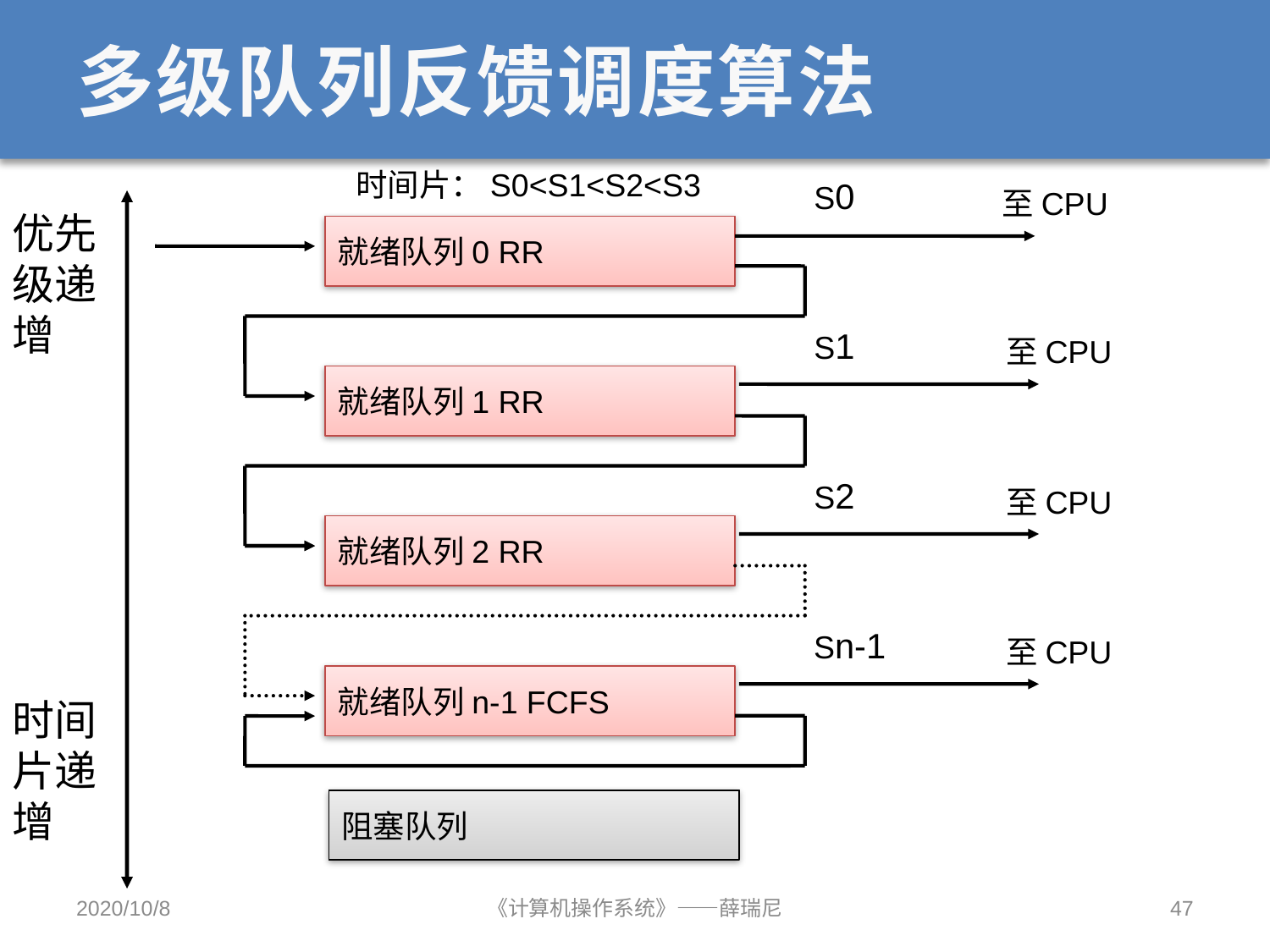

# 多级队列反馈调度算法
时间片：S0<S1<S2<S3
S0
至CPU

优先级递增
就绪队列0 RR

S1
至CPU
就绪队列1 RR

S2
至CPU
就绪队列2 RR

Sn-1
至CPU
就绪队列n-1 FCFS

时间片递增

阻塞队列
2020/10/8
《计算机操作系统》——薛瑞尼
47